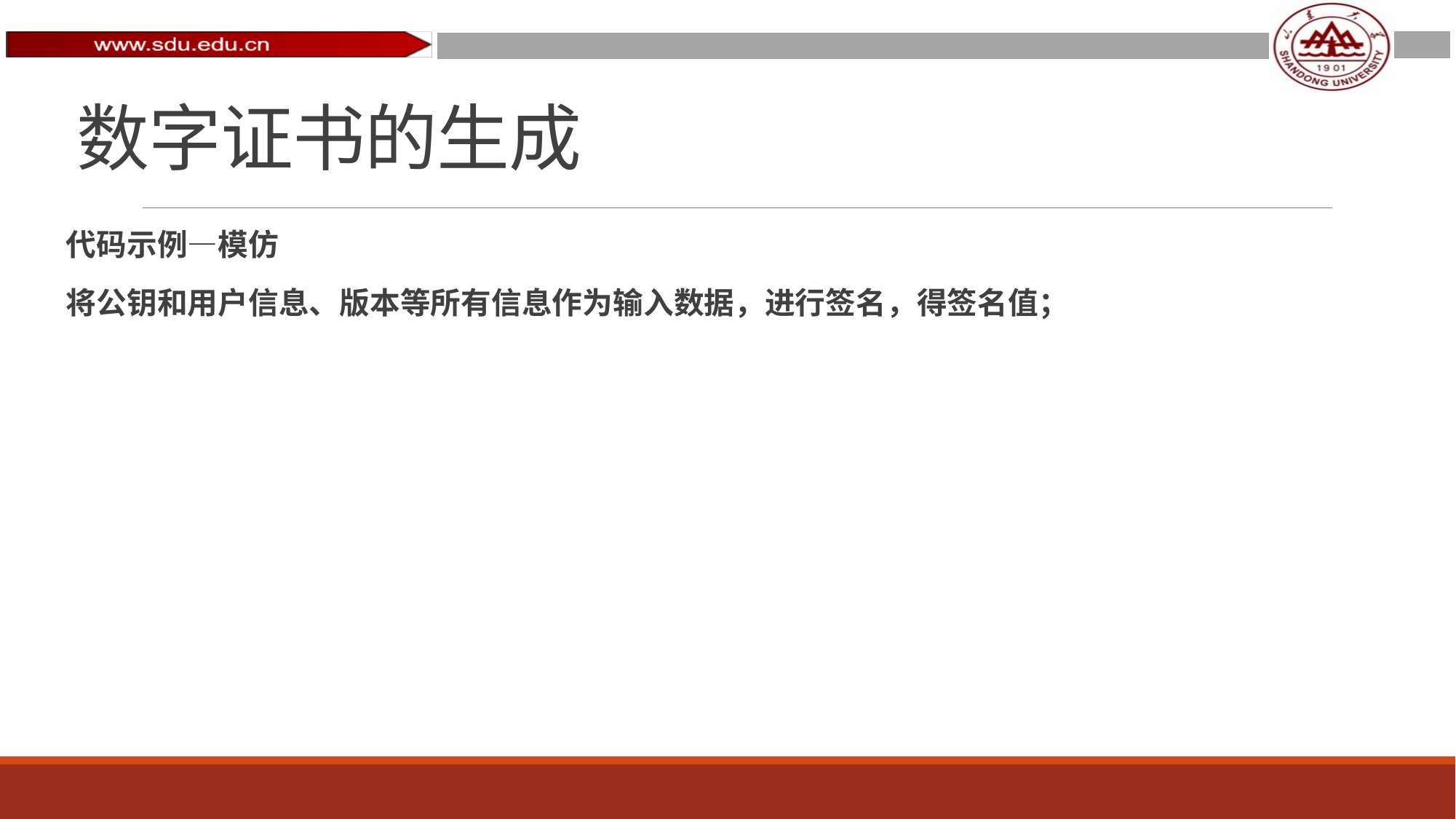

# 数字证书的生成
代码示例—模仿
将公钥和用户信息、版本等所有信息作为输入数据，进行签名，得签名值；